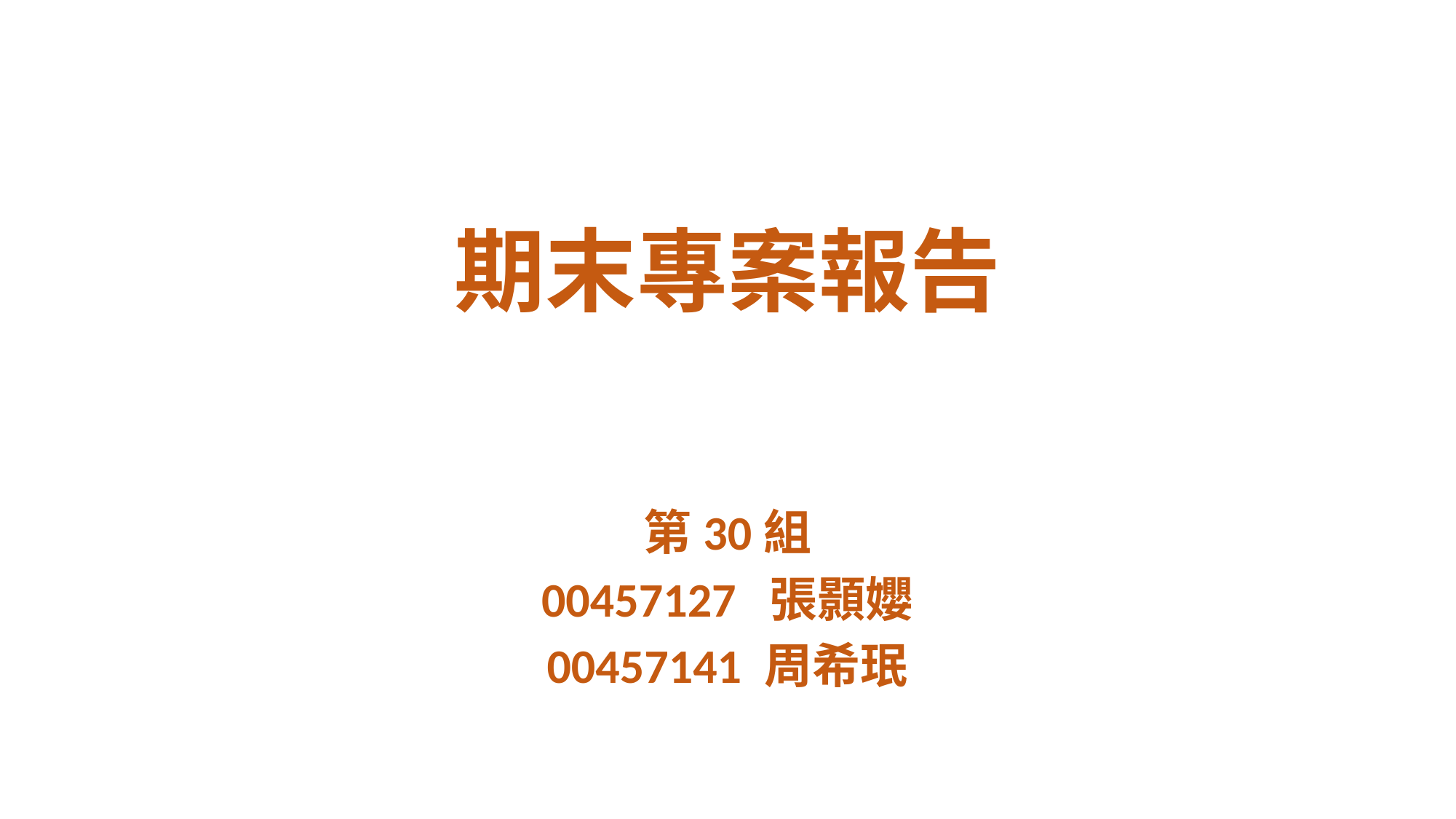

# 期末專案報告
第30組
00457127  張顥孆
00457141 周希珉